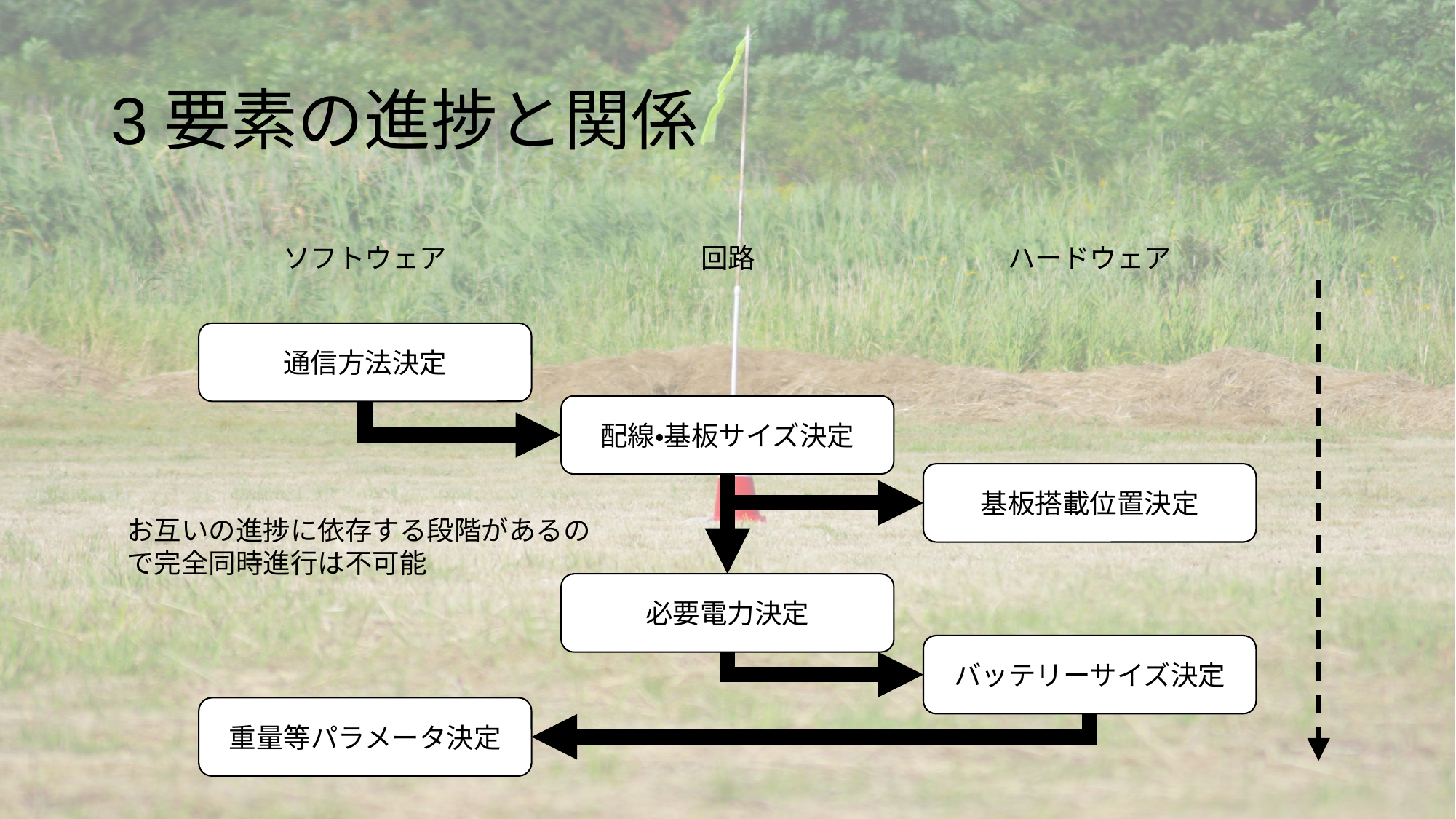

# 3要素の進捗と関係
ソフトウェア
回路
ハードウェア
通信方法決定
配線・基板サイズ決定
基板搭載位置決定
お互いの進捗に依存する段階があるので完全同時進行は不可能
必要電力決定
バッテリーサイズ決定
重量等パラメータ決定